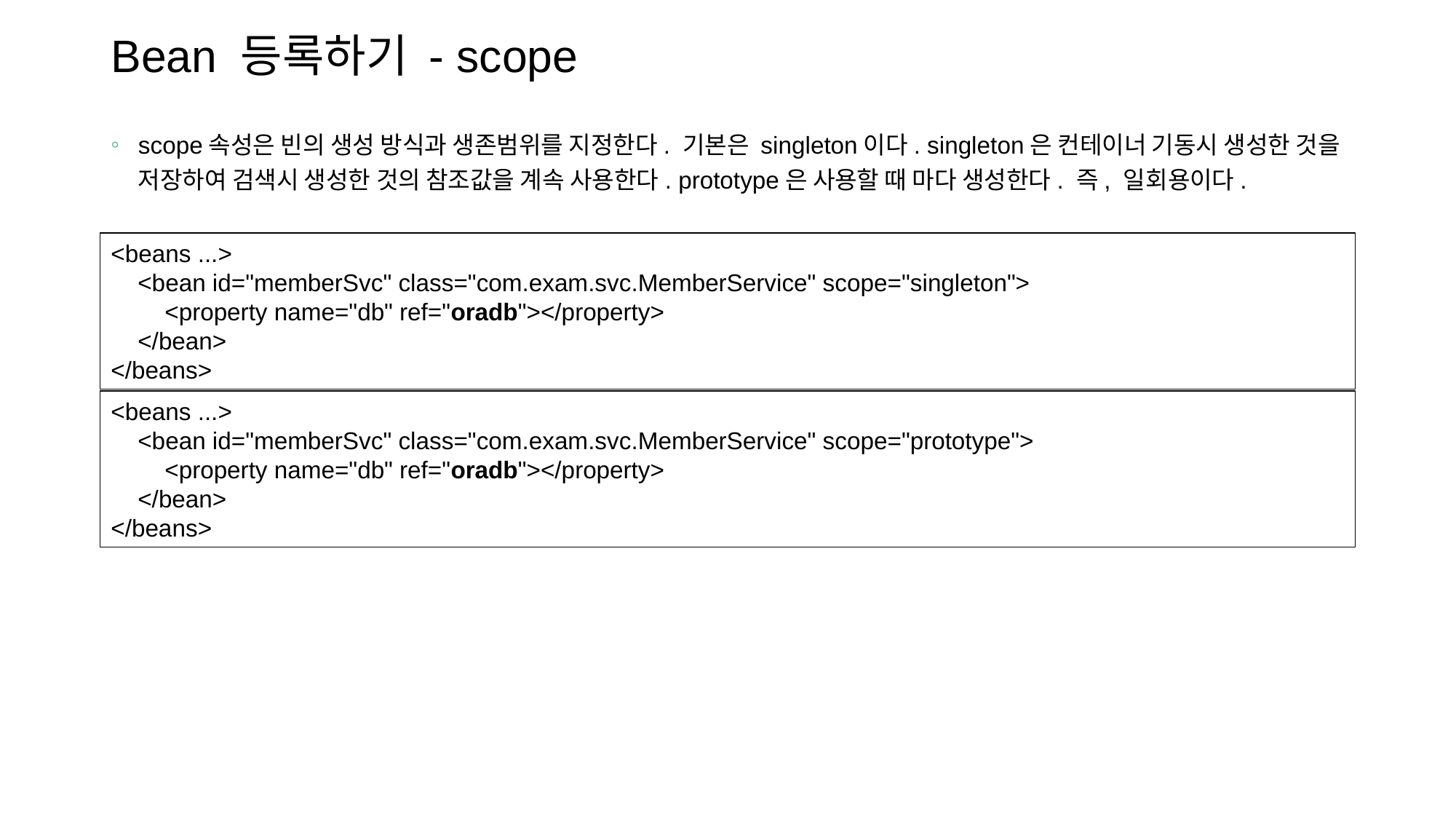

# Bean 등록하기 - scope
scope속성은 빈의 생성 방식과 생존범위를 지정한다. 기본은 singleton이다. singleton은 컨테이너 기동시 생성한 것을 저장하여 검색시 생성한 것의 참조값을 계속 사용한다. prototype은 사용할 때 마다 생성한다. 즉, 일회용이다.
<beans ...>
    <bean id="memberSvc" class="com.exam.svc.MemberService" scope="singleton">
        <property name="db" ref="oradb"></property>
    </bean>
</beans>
<beans ...>
    <bean id="memberSvc" class="com.exam.svc.MemberService" scope="prototype">
        <property name="db" ref="oradb"></property>
    </bean>
</beans>